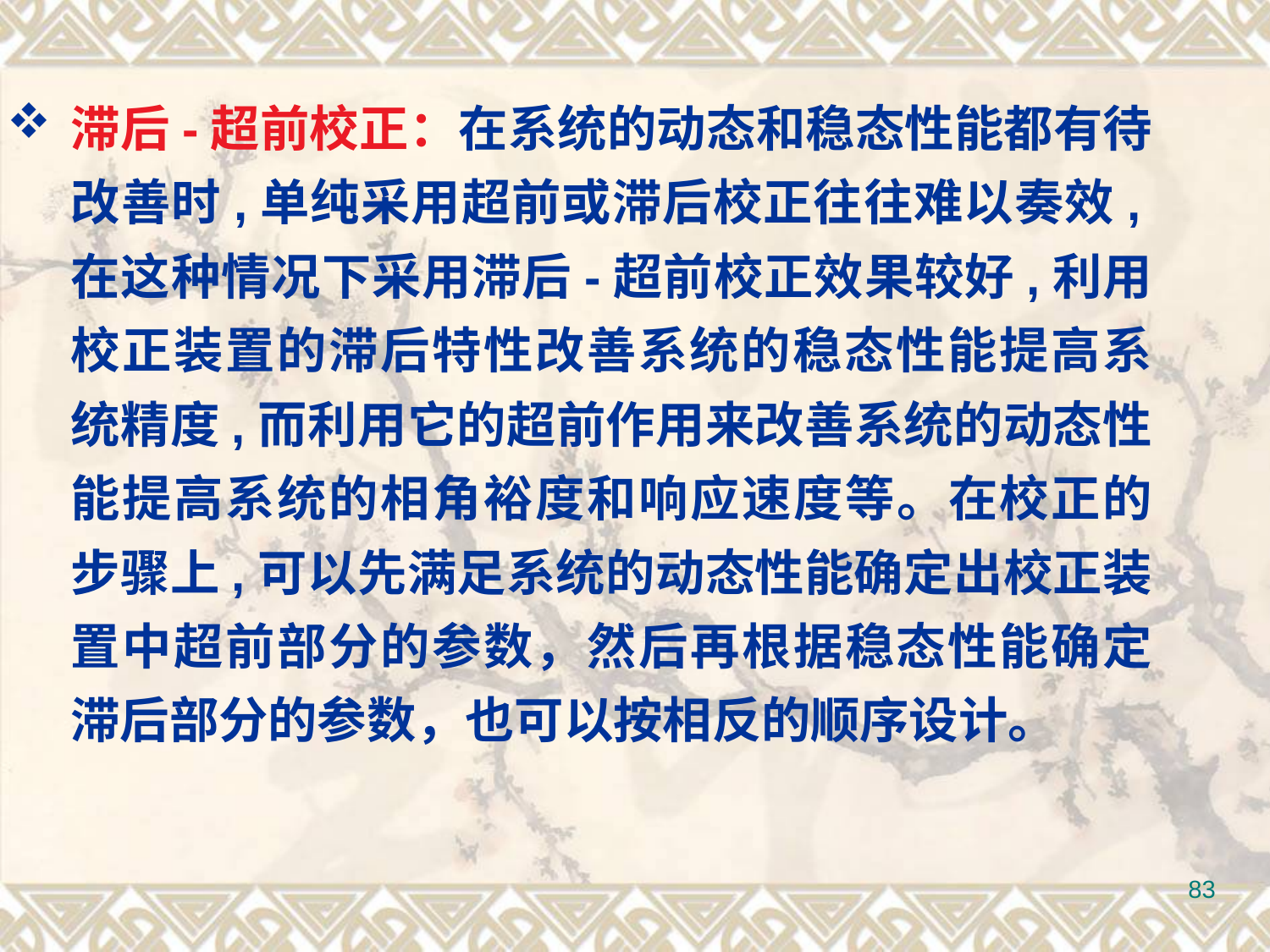

滞后-超前校正：在系统的动态和稳态性能都有待改善时,单纯采用超前或滞后校正往往难以奏效,在这种情况下采用滞后-超前校正效果较好,利用校正装置的滞后特性改善系统的稳态性能提高系统精度,而利用它的超前作用来改善系统的动态性能提高系统的相角裕度和响应速度等。在校正的步骤上,可以先满足系统的动态性能确定出校正装置中超前部分的参数，然后再根据稳态性能确定滞后部分的参数，也可以按相反的顺序设计。

83